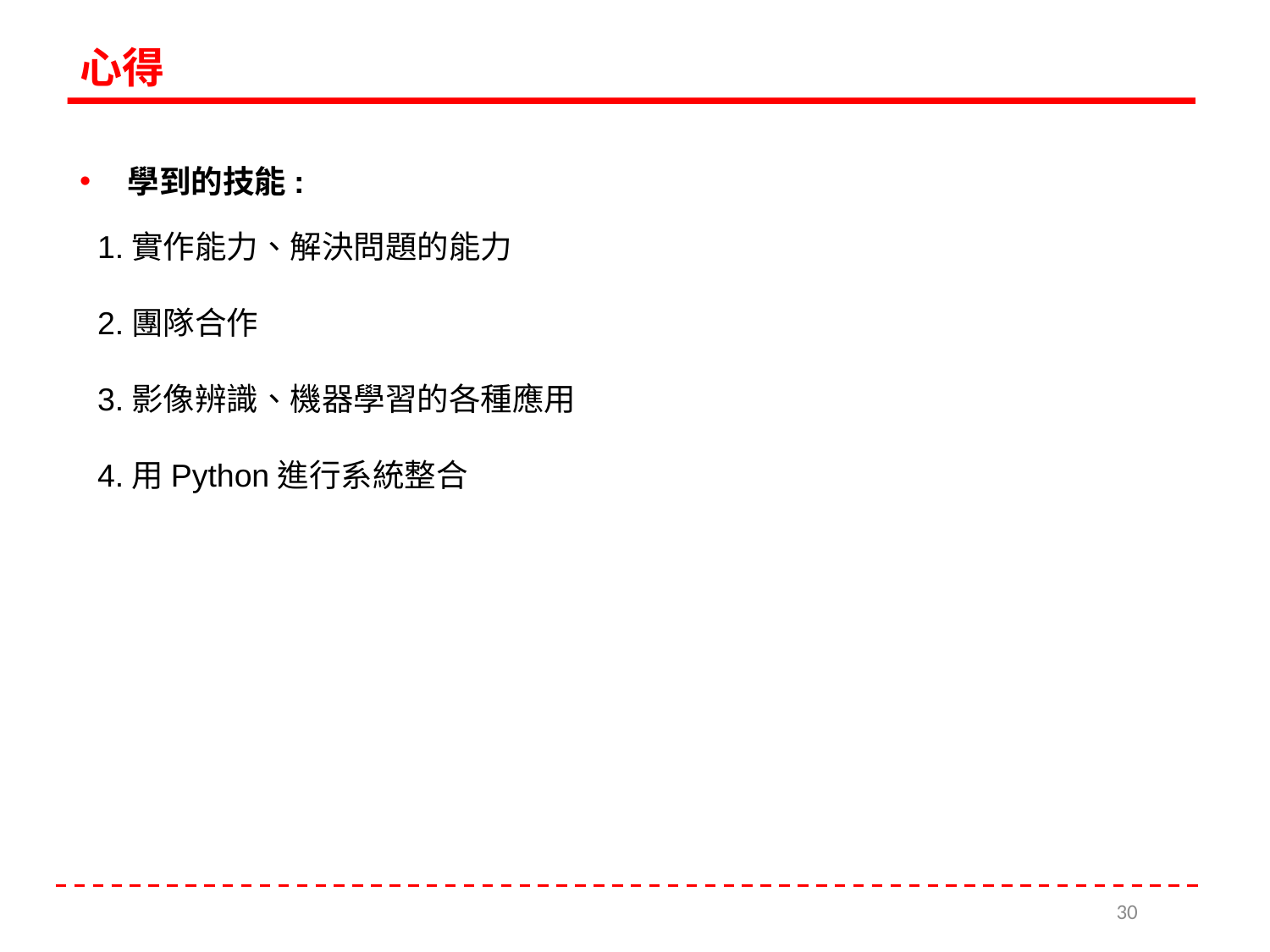

心得
學到的技能:

1.實作能力、解決問題的能力

2.團隊合作

3.影像辨識、機器學習的各種應用

4.用Python進行系統整合

30